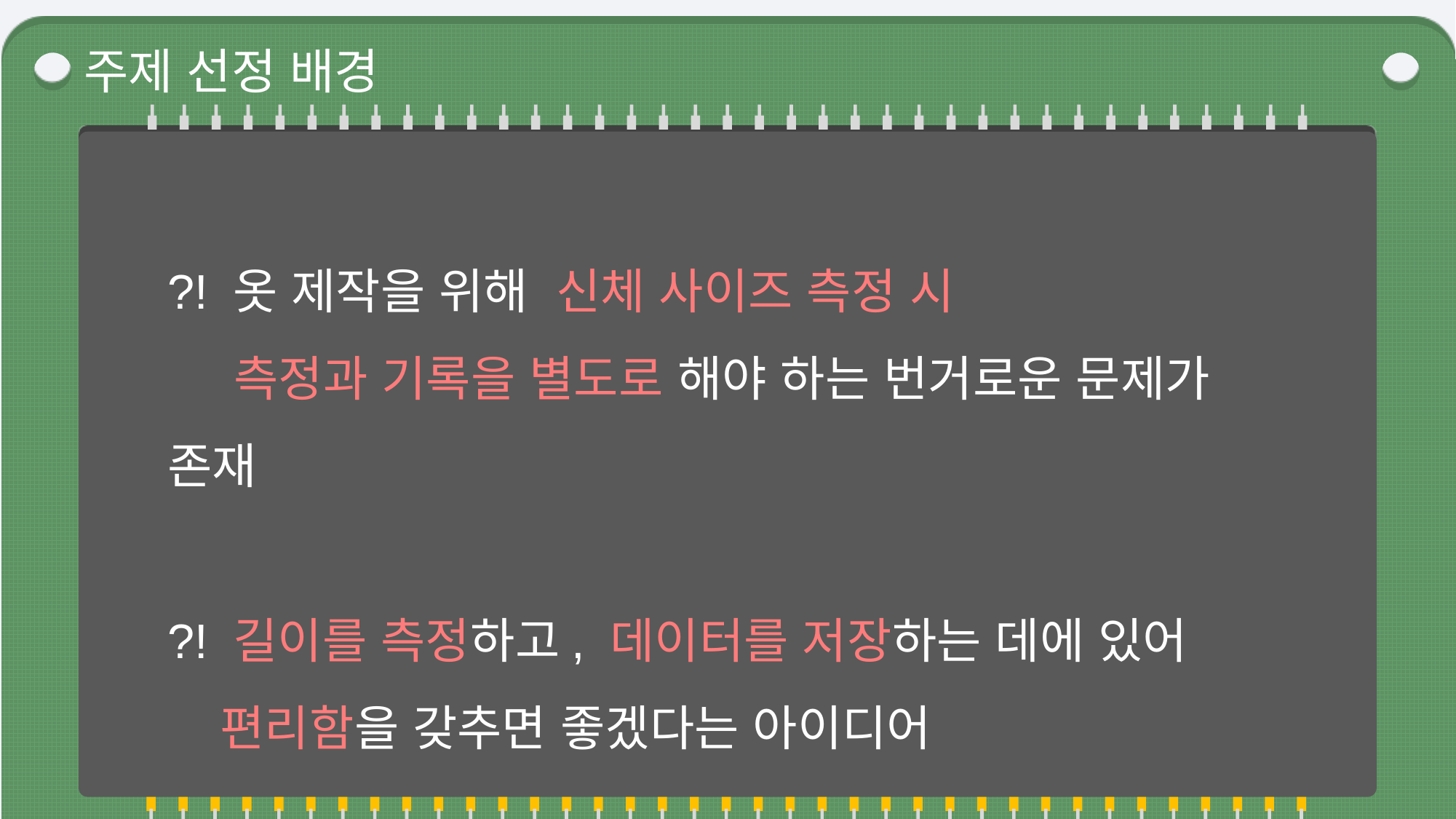

주제 선정 배경

### Chart

| Category |
|---|
?! 옷 제작을 위해  신체 사이즈 측정 시
    측정과 기록을 별도로 해야 하는 번거로운 문제가 존재

?! 길이를 측정하고, 데이터를 저장하는 데에 있어
   편리함을 갖추면 좋겠다는 아이디어